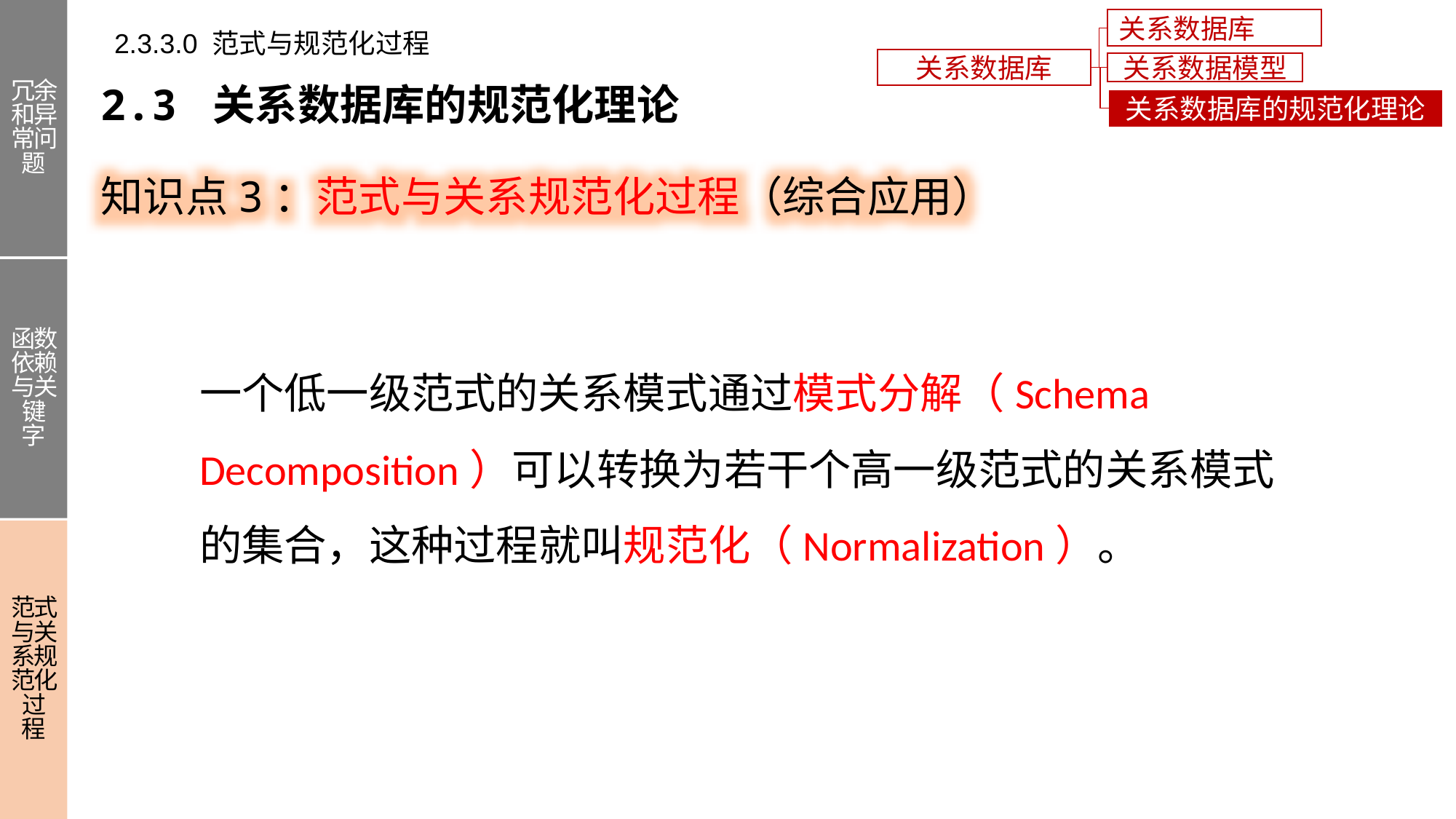

冗余和异常问题
函数依赖与关键字
范式与关系规范化过程
关系数据库概述
2.3.3.0 范式与规范化过程
关系数据库
关系数据模型
2.3 关系数据库的规范化理论
关系数据库的规范化理论
知识点3：范式与关系规范化过程（综合应用）
一个低一级范式的关系模式通过模式分解（Schema Decomposition）可以转换为若干个高一级范式的关系模式的集合，这种过程就叫规范化（Normalization）。